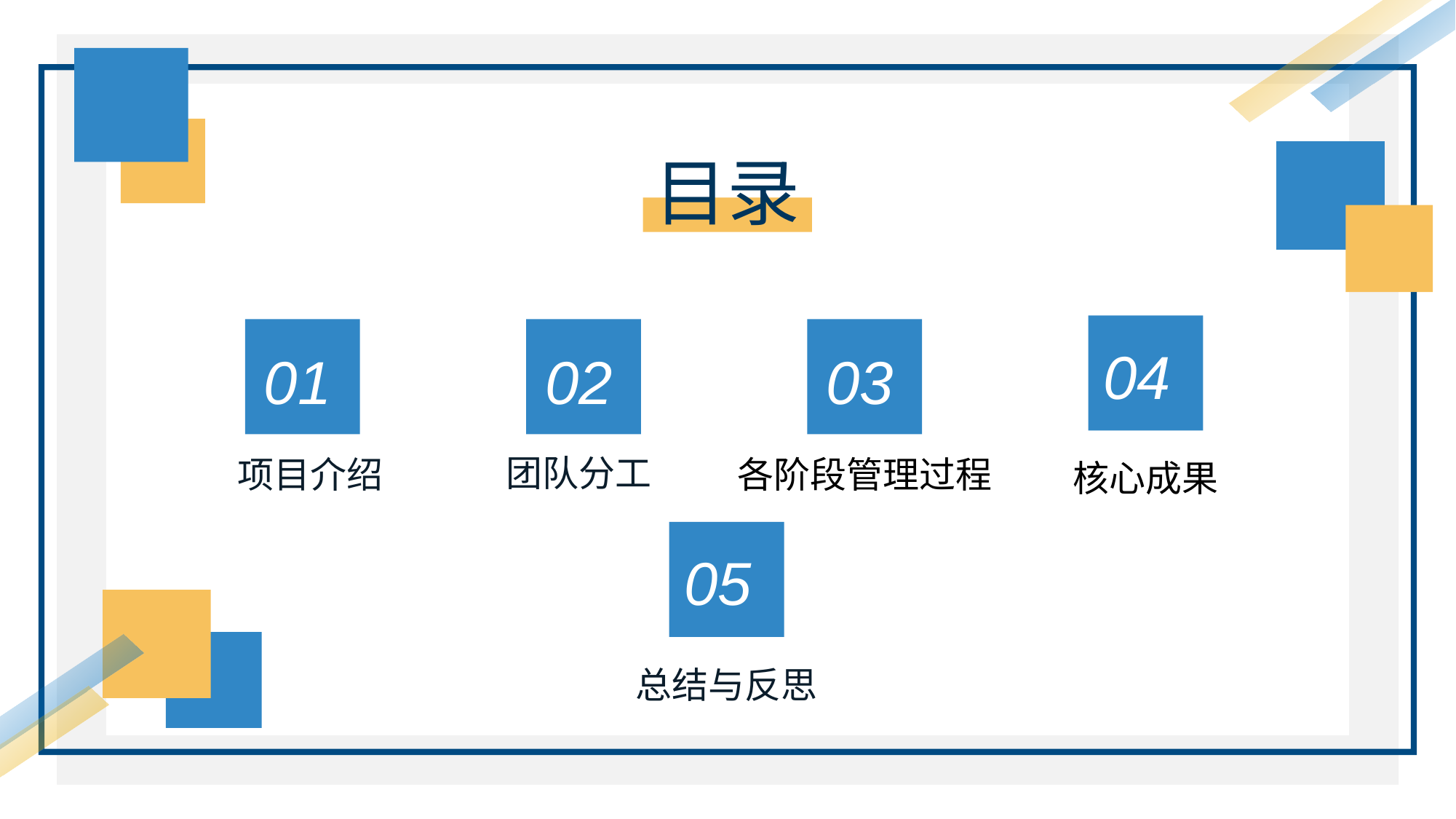

目录

04
核⼼成果

01
项目介绍

02
团队分工

03
各阶段管理过程

05

总结与反思